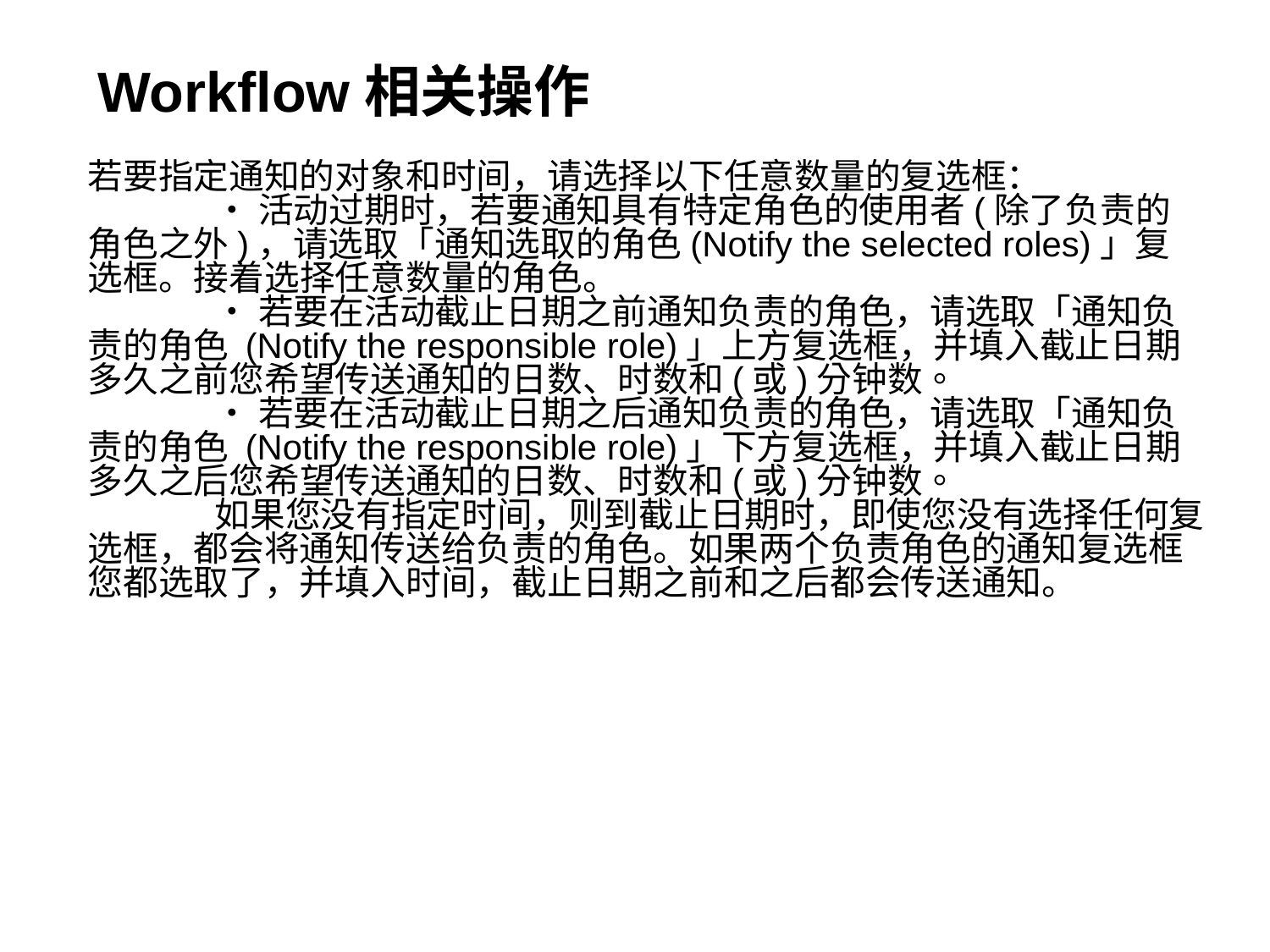

# Workflow相关操作
若要指定通知的对象和时间，请选择以下任意数量的复选框：
	•活动过期时，若要通知具有特定角色的使用者(除了负责的角色之外)，请选取「通知选取的角色(Notify the selected roles)」复选框。接着选择任意数量的角色。
	•若要在活动截止日期之前通知负责的角色，请选取「通知负责的角色 (Notify the responsible role)」上方复选框，并填入截止日期多久之前您希望传送通知的日数、时数和(或)分钟数。
	•若要在活动截止日期之后通知负责的角色，请选取「通知负责的角色 (Notify the responsible role)」下方复选框，并填入截止日期多久之后您希望传送通知的日数、时数和(或)分钟数。
	如果您没有指定时间，则到截止日期时，即使您没有选择任何复选框，都会将通知传送给负责的角色。如果两个负责角色的通知复选框您都选取了，并填入时间，截止日期之前和之后都会传送通知。